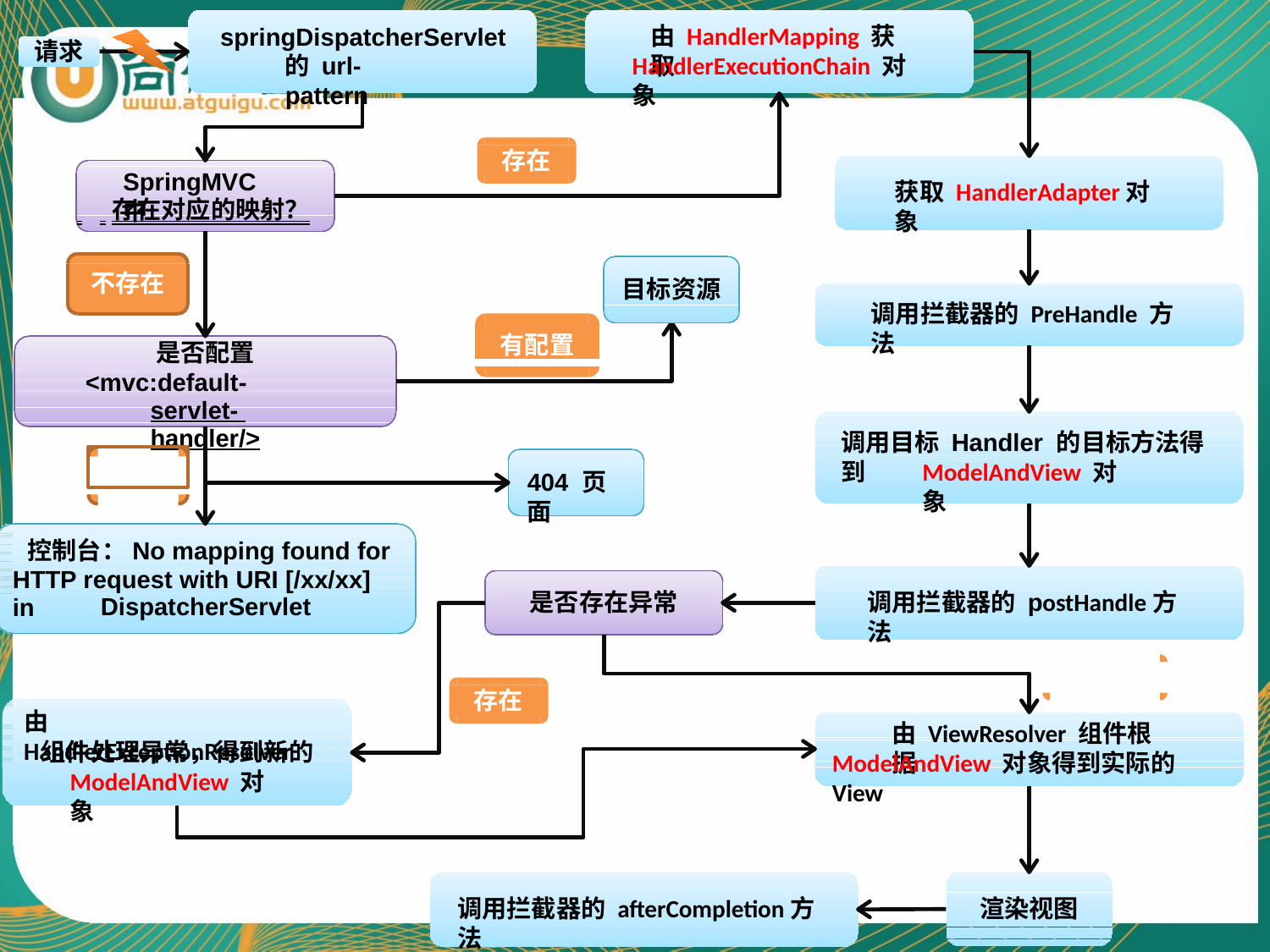

由 HandlerMapping 获取

springDispatcherServlet

请求

的 url-pattern
HandlerExecutionChain 对象

存在

SpringMVC 中

获取 HandlerAdapter对象

  存在对应的映射？

不存在

目标资源

调用拦截器的 PreHandle 方法

有配置

是否配置

<mvc:default-servlet-  handler/>

调用目标 Handler 的目标方法得到

木有

ModelAndView 对象

404 页面

控制台：No mapping found for  HTTP request with URI [/xx/xx] in

调用拦截器的 postHandle方法

是否存在异常

DispatcherServlet

不存在

存在

由 HandlerExceptionResolver

由 ViewResolver 组件根据

组件处理异常，得到新的

ModelAndView 对象得到实际的 View

ModelAndView 对象

调用拦截器的 afterCompletion方法
渲染视图